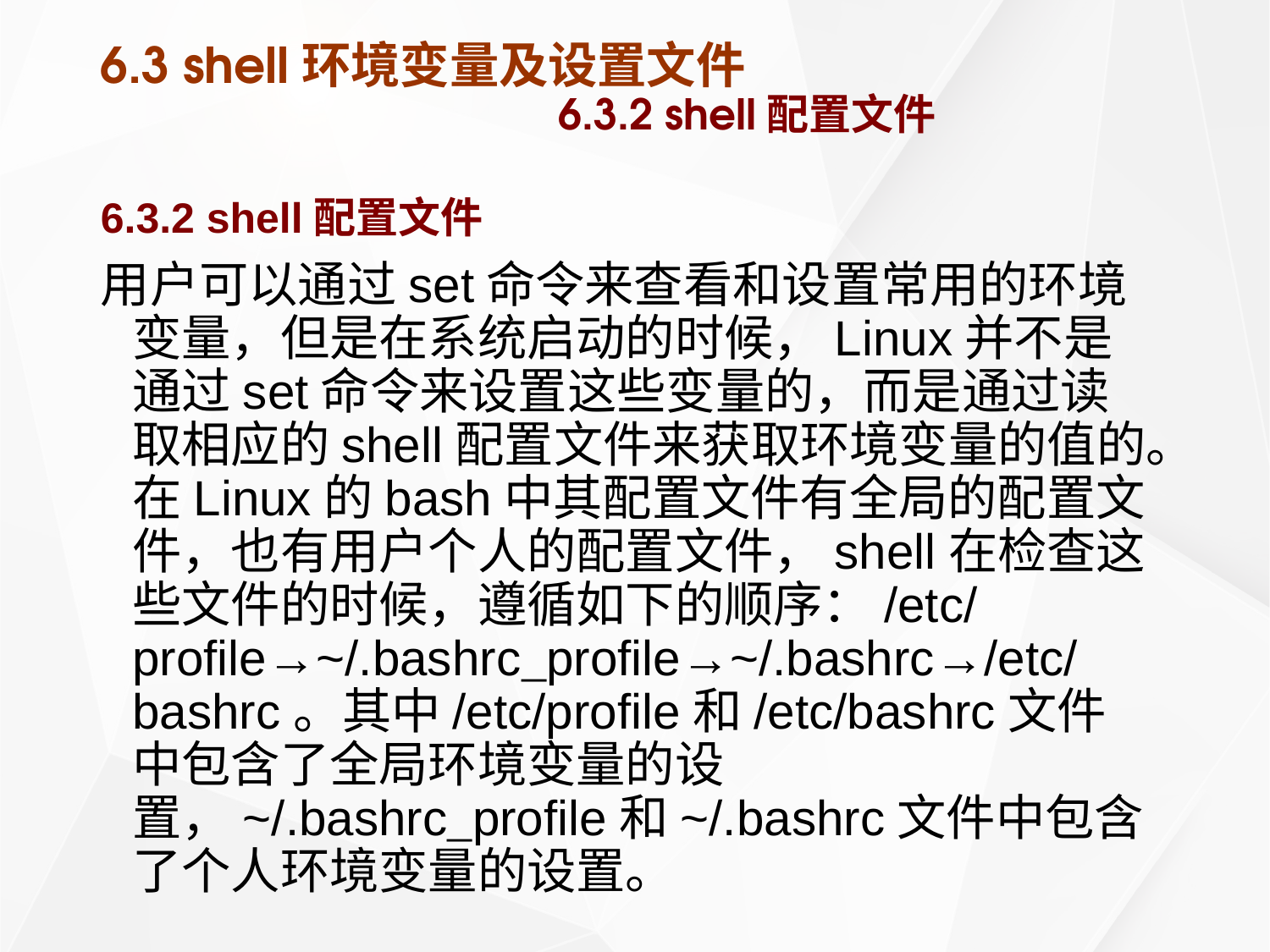

# 6.3 shell环境变量及设置文件 6.3.2 shell配置文件
6.3.2 shell配置文件
用户可以通过set命令来查看和设置常用的环境变量，但是在系统启动的时候，Linux并不是通过set命令来设置这些变量的，而是通过读取相应的shell配置文件来获取环境变量的值的。在Linux的bash中其配置文件有全局的配置文件，也有用户个人的配置文件，shell在检查这些文件的时候，遵循如下的顺序：/etc/profile→~/.bashrc_profile→~/.bashrc→/etc/bashrc。其中/etc/profile和/etc/bashrc文件中包含了全局环境变量的设置，~/.bashrc_profile和~/.bashrc文件中包含了个人环境变量的设置。